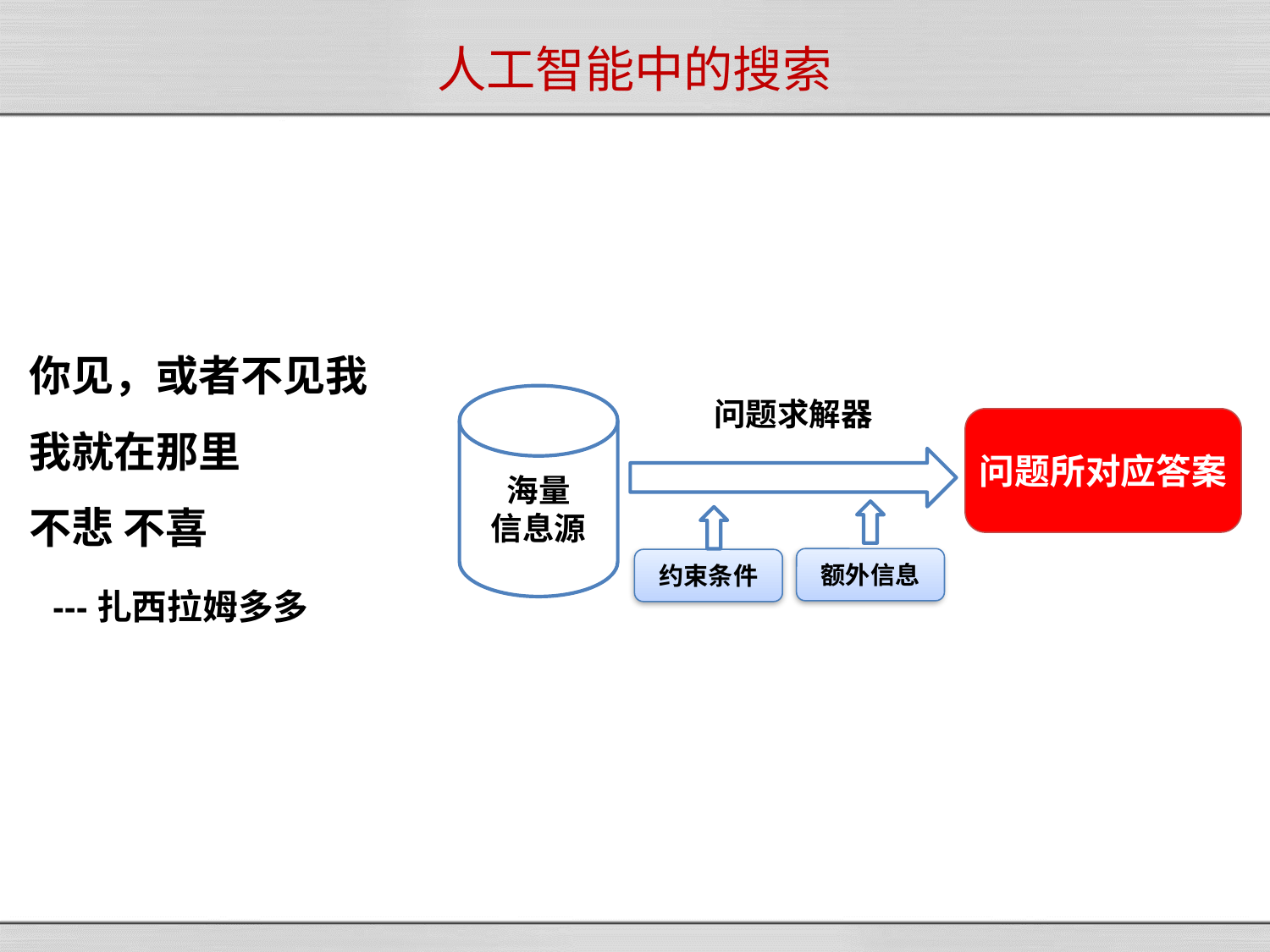

# 人工智能中的搜索
你见，或者不见我
我就在那里
不悲 不喜
  ---扎西拉姆多多
海量
信息源
问题求解器
问题所对应答案

额外信息
约束条件